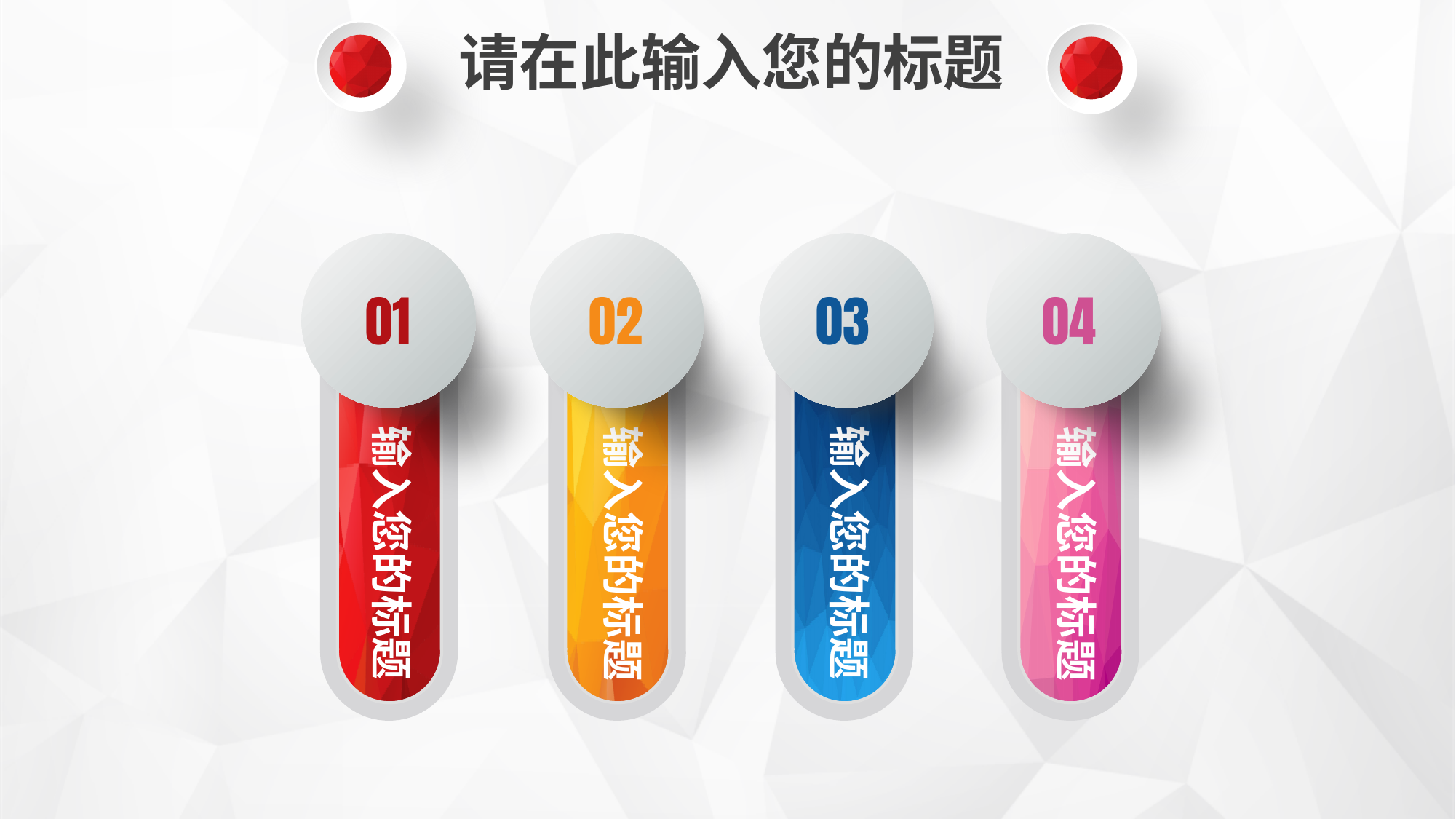

请在此输入您的标题

01

02

03

04

输入您的标题

输入您的标题

输入您的标题

输入您的标题